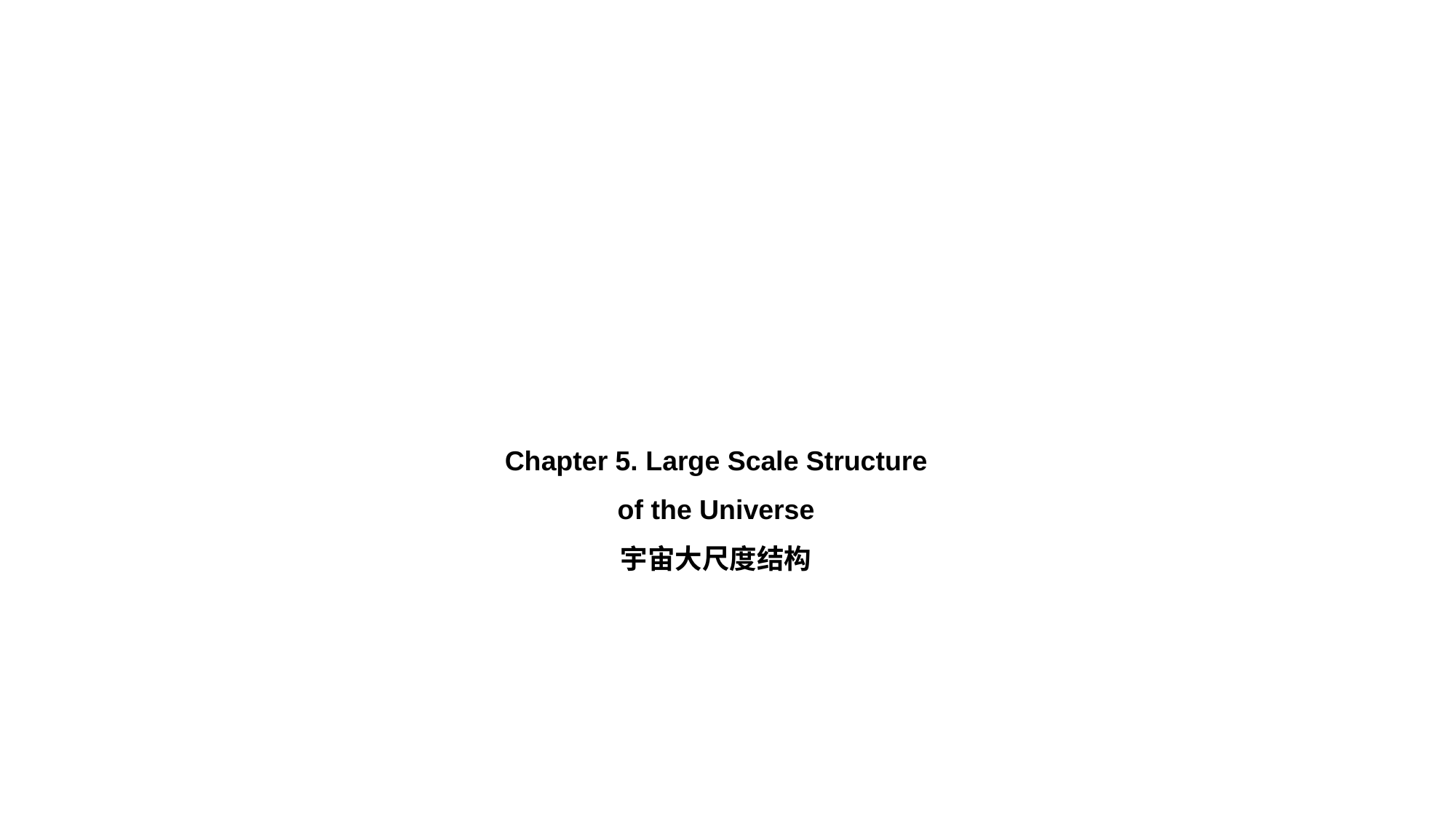

# Chapter 5. Large Scale Structure of the Universe 宇宙大尺度结构